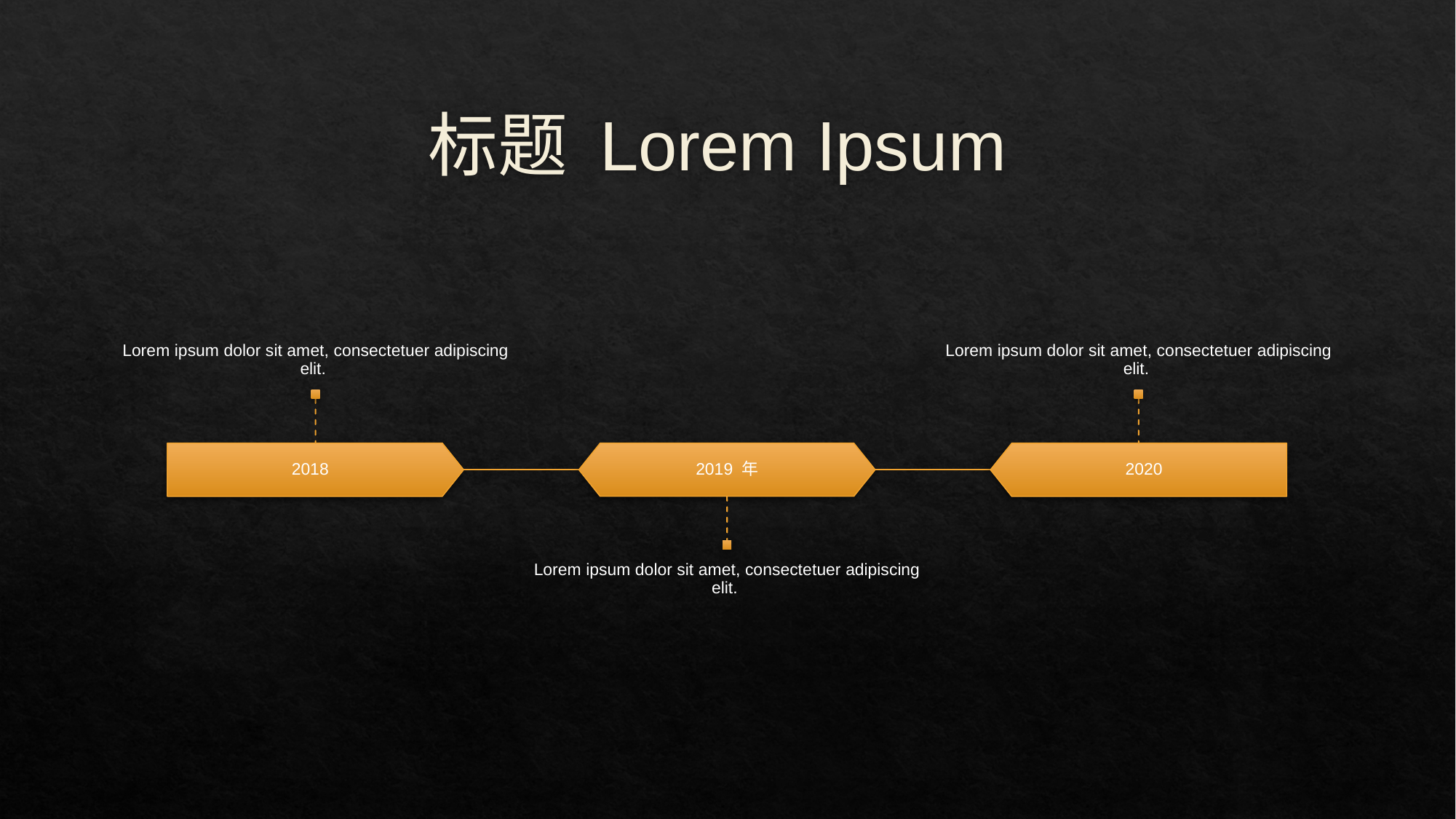

# 标题 Lorem Ipsum
2018
Lorem ipsum dolor sit amet, consectetuer adipiscing elit.
2019 年
Lorem ipsum dolor sit amet, consectetuer adipiscing elit.
2020
Lorem ipsum dolor sit amet, consectetuer adipiscing elit.